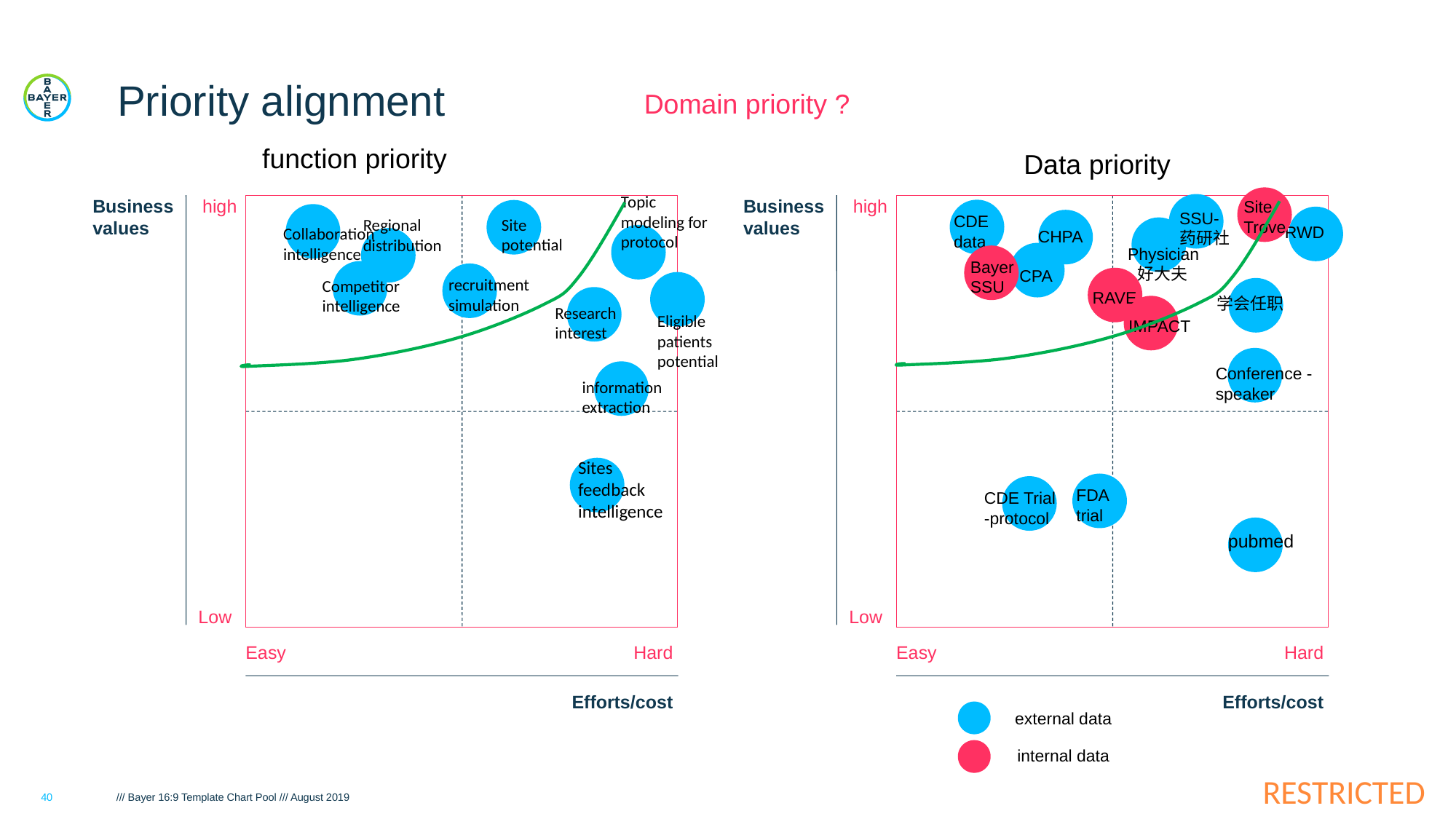

# Priority alignment
Domain priority ?
function priority
Data priority

Topic modeling for protocol

Business values
high

Low
Easy
Hard

Efforts/cost
Business values
high

Low
Easy
Hard

Efforts/cost
Site
Trove

SSU-药研社

CDE data
Site potential
Regional distribution

RWD
Collaboration intelligence

CHPA

Physician-好大夫

Bayer SSU

CPA

recruitment simulation
Competitor intelligence

RAVE
学会任职

Research interest
Eligible patients potential
IMPACT

Conference -speaker
information extraction
Sites feedback intelligence

FDA trial
CDE Trial -protocol

pubmed

external data

internal data
40
/// Bayer 16:9 Template Chart Pool /// August 2019